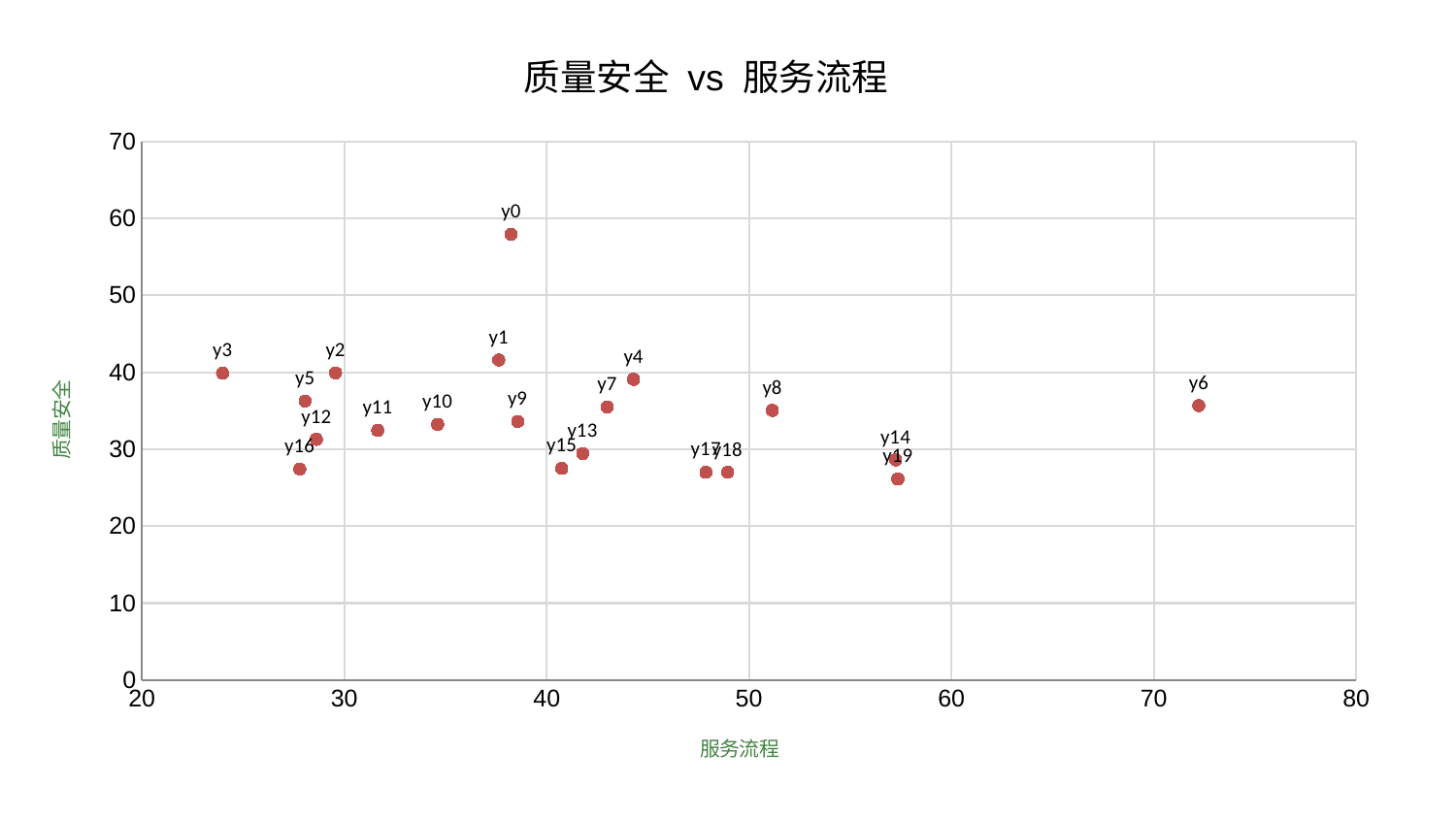

### Chart: 质量安全 vs 服务流程

| Category | 质量安全 |
|---|---|
7